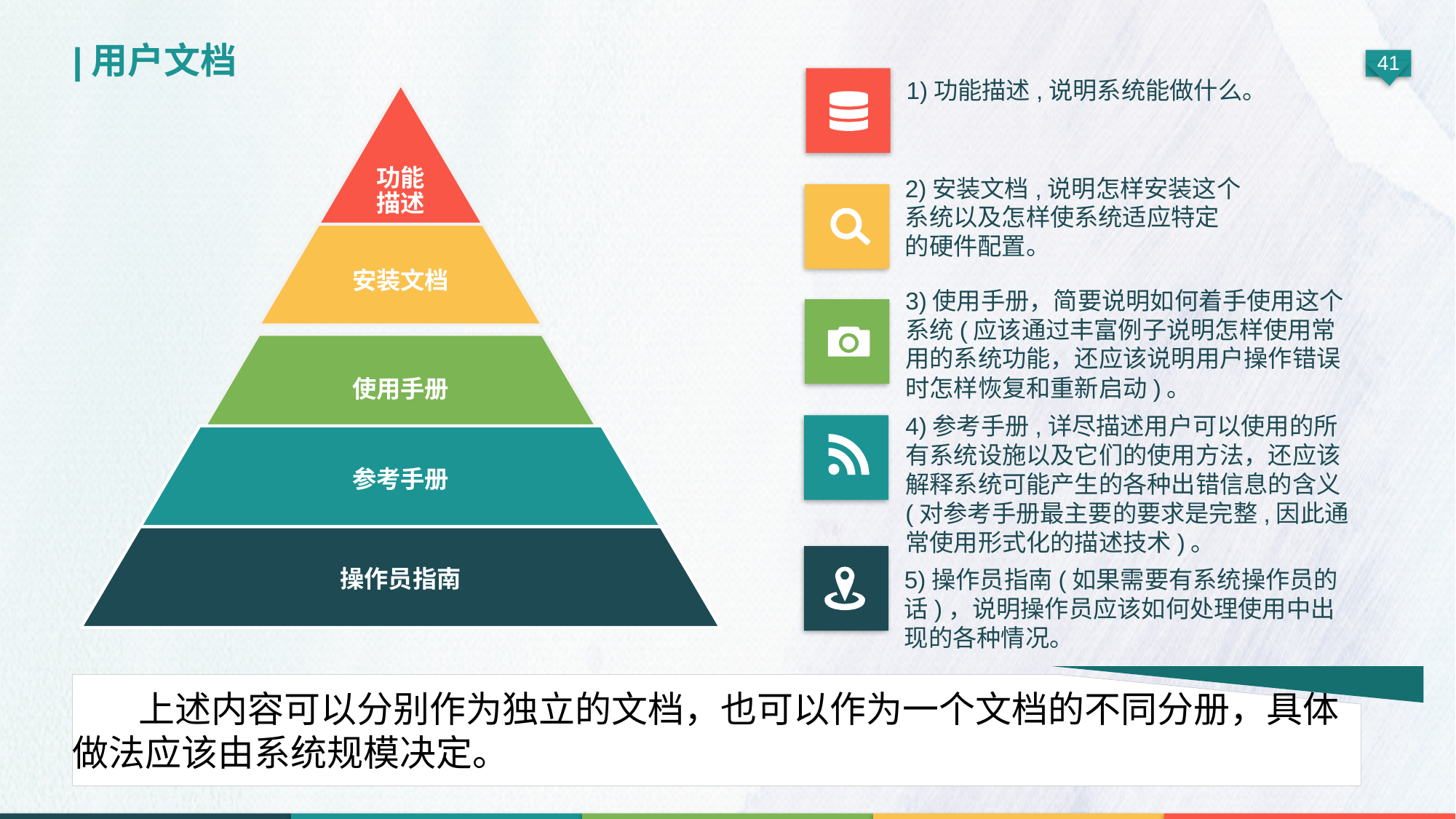

|用户文档

1)功能描述,说明系统能做什么。

功能描述
安装文档
使用手册
参考手册
操作员指南

2)安装文档,说明怎样安装这个系统以及怎样使系统适应特定的硬件配置。

3)使用手册，简要说明如何着手使用这个系统(应该通过丰富例子说明怎样使用常用的系统功能，还应该说明用户操作错误时怎样恢复和重新启动)。

4)参考手册,详尽描述用户可以使用的所有系统设施以及它们的使用方法，还应该解释系统可能产生的各种出错信息的含义(对参考手册最主要的要求是完整,因此通常使用形式化的描述技术)。

5)操作员指南(如果需要有系统操作员的话)，说明操作员应该如何处理使用中出现的各种情况。

       上述内容可以分别作为独立的文档，也可以作为一个文档的不同分册，具体做法应该由系统规模决定。